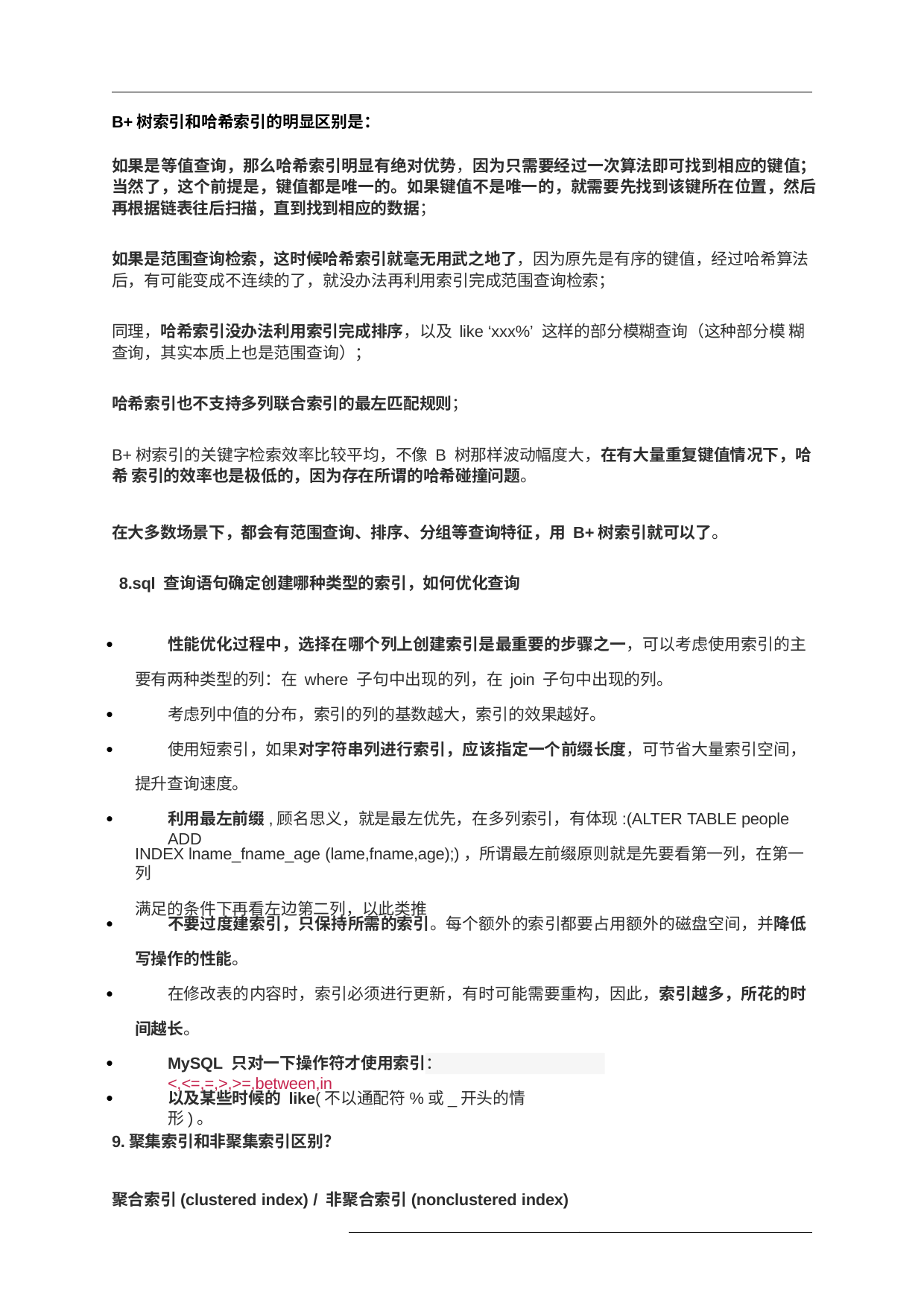

B+树索引和哈希索引的明显区别是：

如果是等值查询，那么哈希索引明显有绝对优势，因为只需要经过一次算法即可找到相应的键值； 当然了，这个前提是，键值都是唯一的。如果键值不是唯一的，就需要先找到该键所在位置，然后 再根据链表往后扫描，直到找到相应的数据；

如果是范围查询检索，这时候哈希索引就毫无用武之地了，因为原先是有序的键值，经过哈希算法 后，有可能变成不连续的了，就没办法再利用索引完成范围查询检索；

同理，哈希索引没办法利用索引完成排序，以及 like ‘xxx%’ 这样的部分模糊查询（这种部分模 糊查询，其实本质上也是范围查询）；

哈希索引也不支持多列联合索引的最左匹配规则；

B+树索引的关键字检索效率比较平均，不像 B 树那样波动幅度大，在有大量重复键值情况下，哈希 索引的效率也是极低的，因为存在所谓的哈希碰撞问题。
在大多数场景下，都会有范围查询、排序、分组等查询特征，用 B+树索引就可以了。 8.sql 查询语句确定创建哪种类型的索引，如何优化查询
性能优化过程中，选择在哪个列上创建索引是最重要的步骤之一，可以考虑使用索引的主
•
要有两种类型的列：在 where 子句中出现的列，在 join 子句中出现的列。
考虑列中值的分布，索引的列的基数越大，索引的效果越好。
•
•
使用短索引，如果对字符串列进行索引，应该指定一个前缀长度，可节省大量索引空间，
提升查询速度。
利用最左前缀,顾名思义，就是最左优先，在多列索引，有体现:(ALTER TABLE people ADD
•
INDEX lname_fname_age (lame,fname,age);)，所谓最左前缀原则就是先要看第一列，在第一列

满足的条件下再看左边第二列，以此类推
不要过度建索引，只保持所需的索引。每个额外的索引都要占用额外的磁盘空间，并降低
•
写操作的性能。
在修改表的内容时，索引必须进行更新，有时可能需要重构，因此，索引越多，所花的时
•
间越长。
MySQL 只对一下操作符才使用索引：<,<=,=,>,>=,between,in
•
•

以及某些时候的 like(不以通配符%或_开头的情形)。
9.聚集索引和非聚集索引区别？

聚合索引(clustered index) / 非聚合索引(nonclustered index)